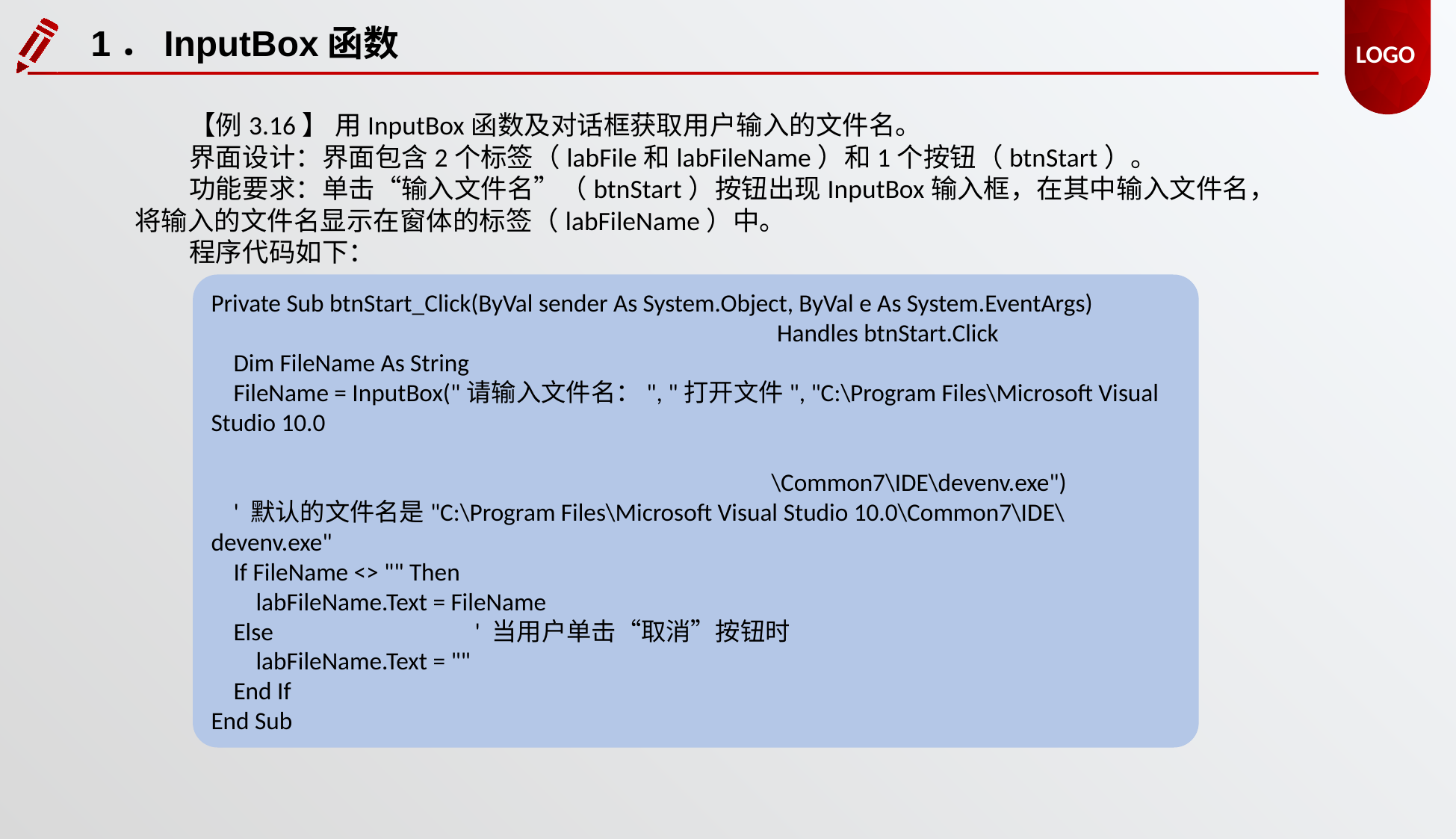

1．InputBox函数
【例3.16】 用InputBox函数及对话框获取用户输入的文件名。
界面设计：界面包含2个标签（labFile和labFileName）和1个按钮（btnStart）。
功能要求：单击“输入文件名”（btnStart）按钮出现InputBox输入框，在其中输入文件名，将输入的文件名显示在窗体的标签（labFileName）中。
程序代码如下：
Private Sub btnStart_Click(ByVal sender As System.Object, ByVal e As System.EventArgs)
					 Handles btnStart.Click
    Dim FileName As String
    FileName = InputBox("请输入文件名：", "打开文件", "C:\Program Files\Microsoft Visual Studio 10.0
													\Common7\IDE\devenv.exe")
    ' 默认的文件名是"C:\Program Files\Microsoft Visual Studio 10.0\Common7\IDE\devenv.exe"
    If FileName <> "" Then
        labFileName.Text = FileName
    Else                                    ' 当用户单击“取消”按钮时
        labFileName.Text = ""
    End If
End Sub